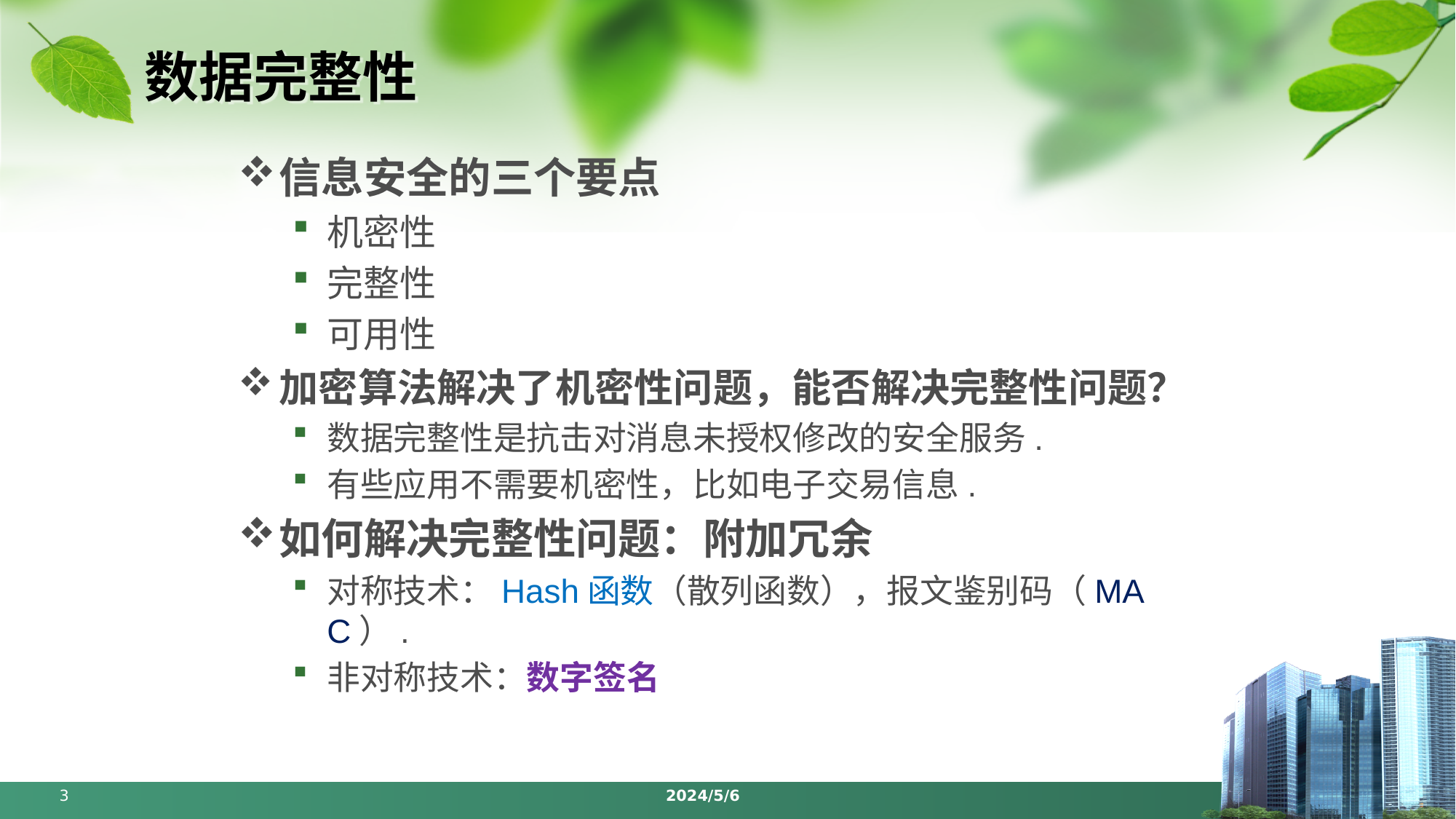

# 数据完整性
信息安全的三个要点
机密性
完整性
可用性
加密算法解决了机密性问题，能否解决完整性问题？
数据完整性是抗击对消息未授权修改的安全服务.
有些应用不需要机密性，比如电子交易信息.
如何解决完整性问题：附加冗余
对称技术：Hash函数（散列函数），报文鉴别码（MAC）.
非对称技术：数字签名
3
2024/5/6